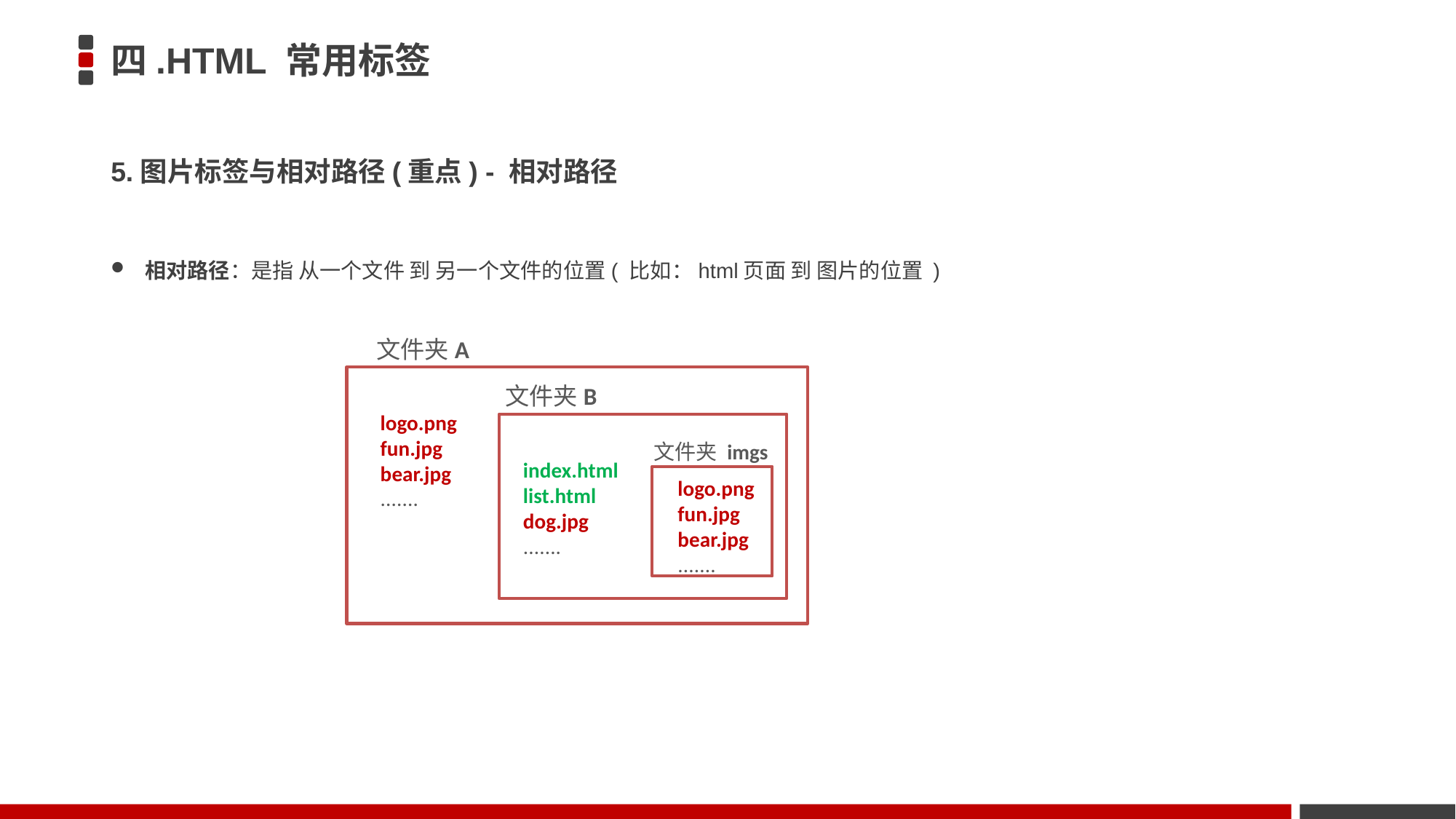

# 四.HTML 常用标签
5.图片标签与相对路径(重点) - 相对路径
相对路径：是指 从一个文件 到 另一个文件的位置( 比如：html页面 到 图片的位置 )
文件夹A

logo.png
fun.jpg
bear.jpg
.......
文件夹B

index.html
list.html
dog.jpg
.......
文件夹 imgs

logo.png
fun.jpg
bear.jpg
.......